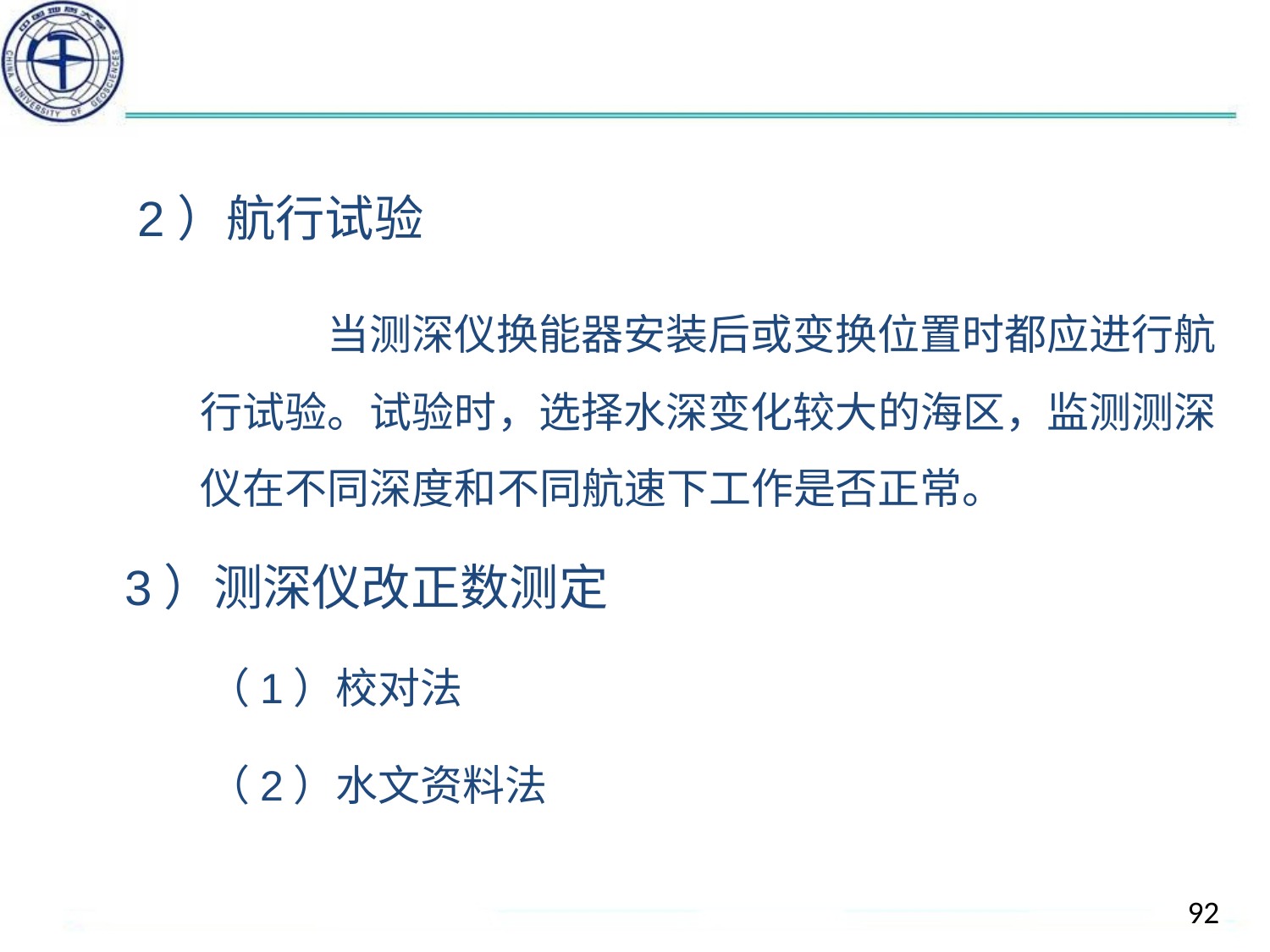

#
2）航行试验
		当测深仪换能器安装后或变换位置时都应进行航行试验。试验时，选择水深变化较大的海区，监测测深仪在不同深度和不同航速下工作是否正常。
3）测深仪改正数测定
	 （1）校对法
	 （2）水文资料法
92